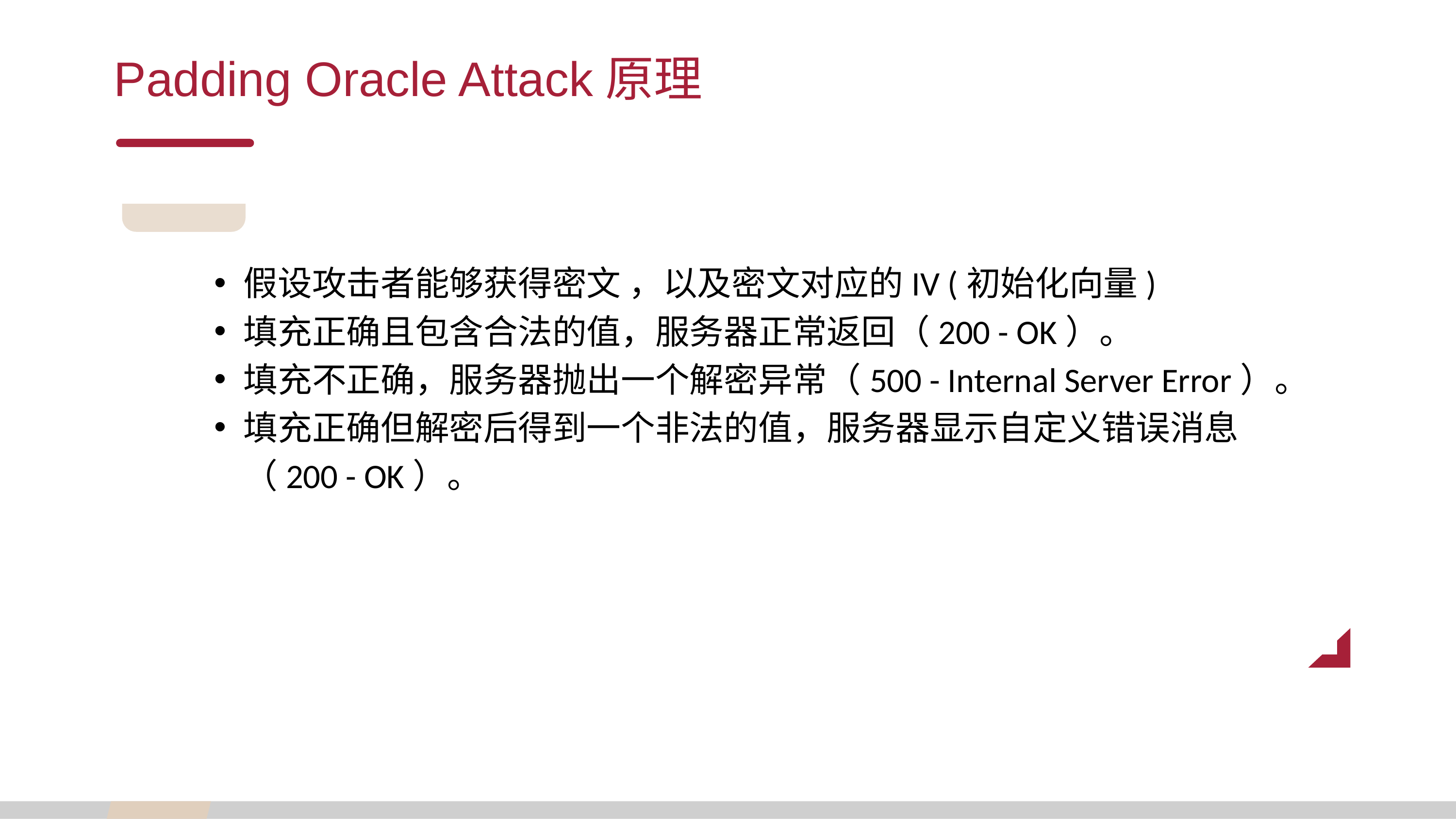

Padding Oracle Attack原理

假设攻击者能够获得密文 ，以及密文对应的IV (初始化向量)
填充正确且包含合法的值，服务器正常返回（200 - OK）。
填充不正确，服务器抛出一个解密异常（500 - Internal Server Error）。
填充正确但解密后得到一个非法的值，服务器显示自定义错误消息（200 - OK）。